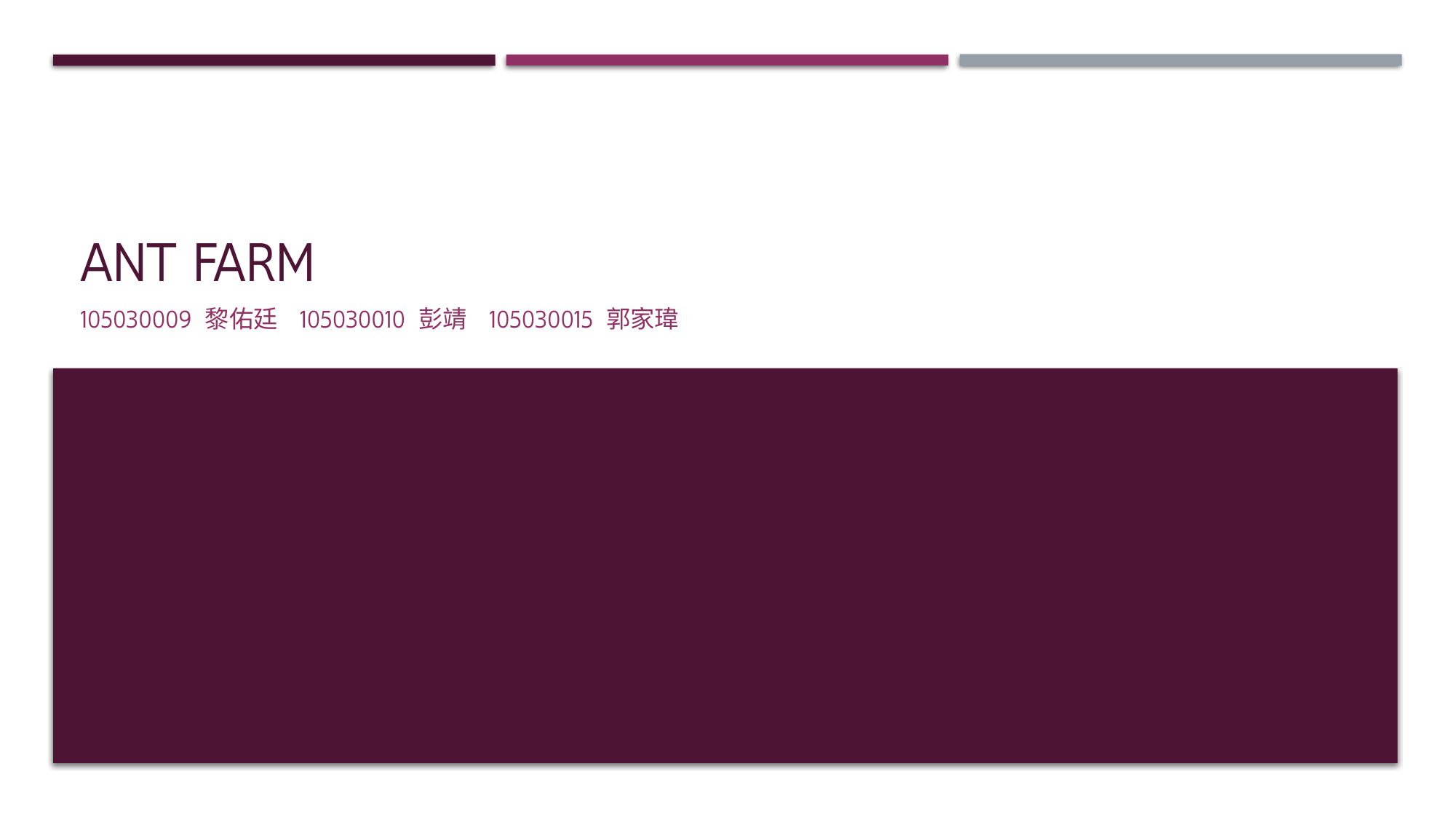

# Ant Farm
105030009 黎佑廷   105030010 彭靖   105030015 郭家瑋